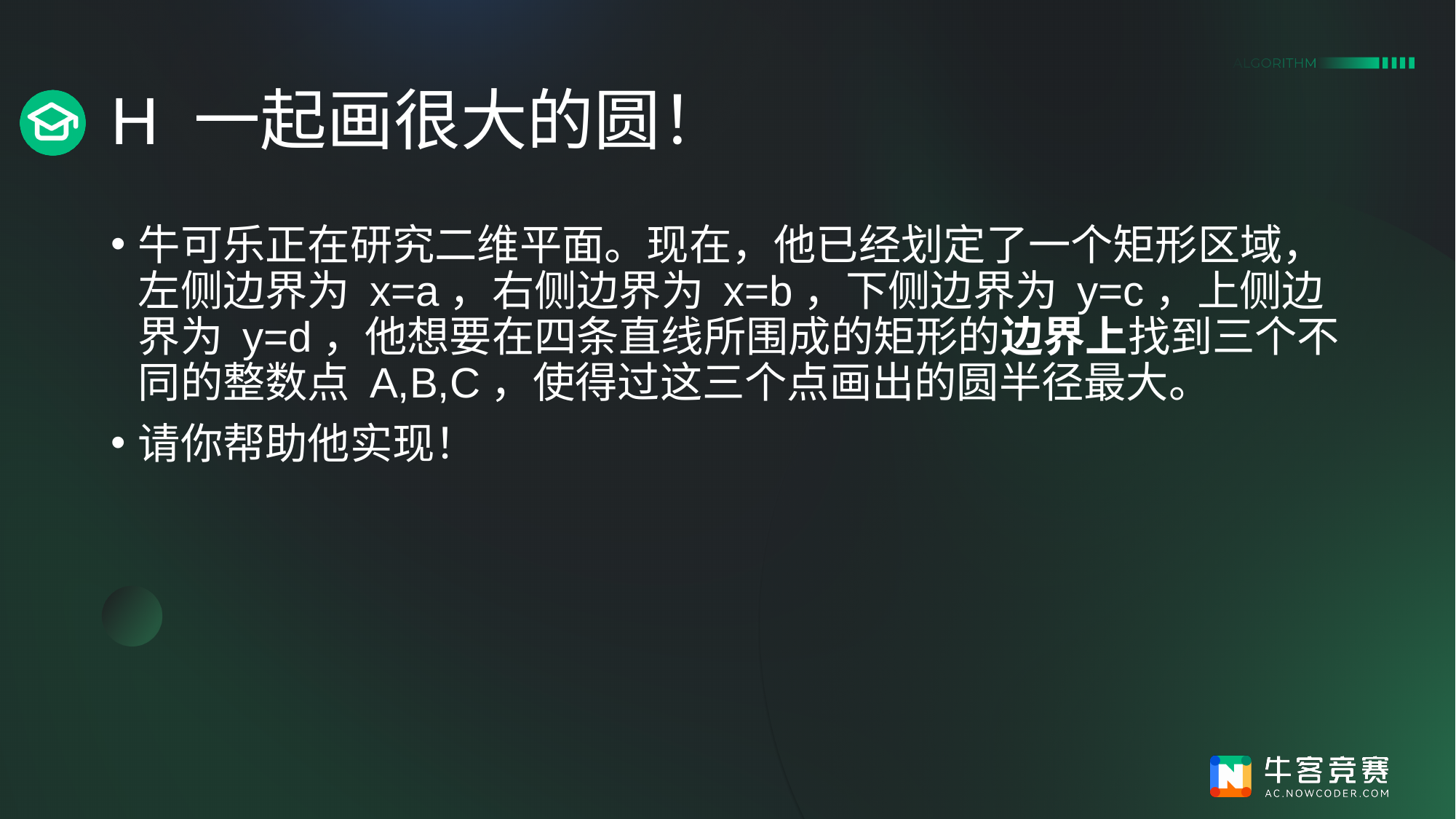

# H 一起画很大的圆！
牛可乐正在研究二维平面。现在，他已经划定了一个矩形区域，左侧边界为 x=a，右侧边界为 x=b，下侧边界为 y=c，上侧边界为 y=d，他想要在四条直线所围成的矩形的边界上找到三个不同的整数点 A,B,C，使得过这三个点画出的圆半径最大。
请你帮助他实现！